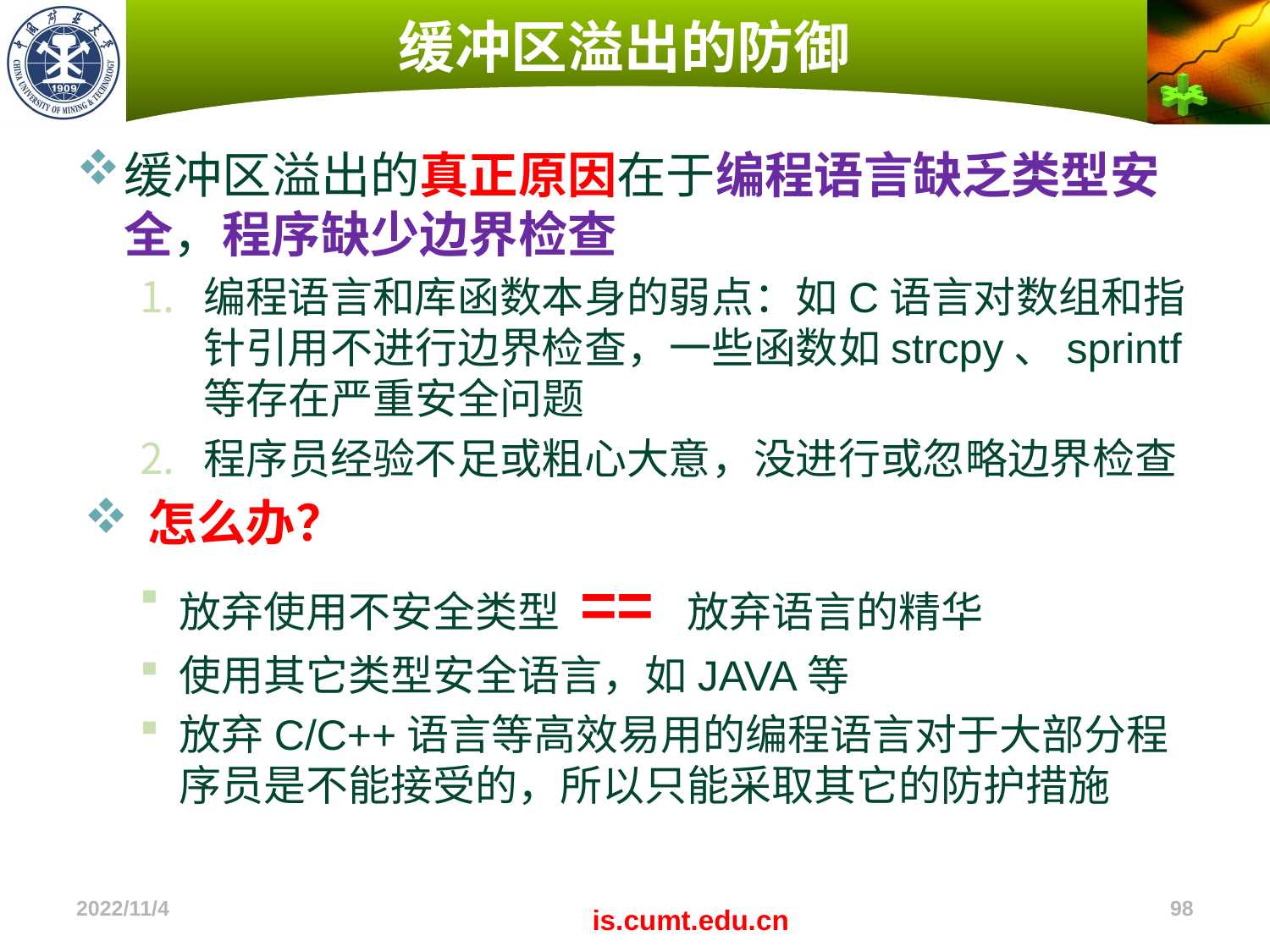

# 缓冲区溢出的防御
缓冲区溢出的真正原因在于编程语言缺乏类型安全，程序缺少边界检查
编程语言和库函数本身的弱点：如C语言对数组和指针引用不进行边界检查，一些函数如strcpy、sprintf等存在严重安全问题
程序员经验不足或粗心大意，没进行或忽略边界检查
怎么办？
放弃使用不安全类型 == 放弃语言的精华
使用其它类型安全语言，如JAVA等
放弃C/C++语言等高效易用的编程语言对于大部分程序员是不能接受的，所以只能采取其它的防护措施
2022/11/4
98
is.cumt.edu.cn